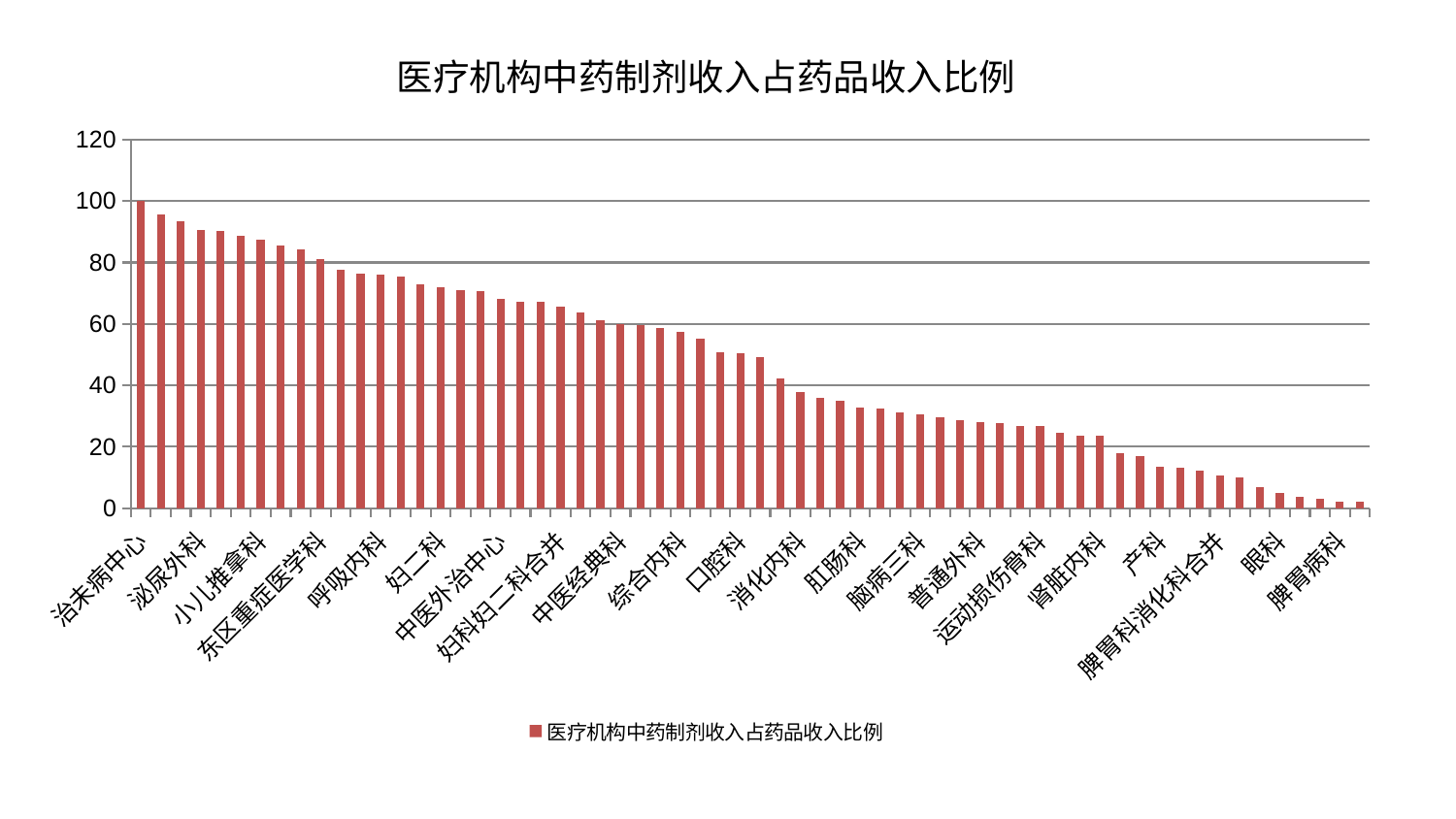

### Chart: 医疗机构中药制剂收入占药品收入比例

| Category | 医疗机构中药制剂收入占药品收入比例 |
|---|---|
| 治未病中心 | 100.0 |
| 脑病一科 | 95.66888934597651 |
| 心病三科 | 93.53916739125577 |
| 泌尿外科 | 90.53074838754624 |
| 胸外科 | 90.23615112861646 |
| 重症医学科 | 88.81788998992953 |
| 小儿推拿科 | 87.49582070901806 |
| 老年医学科 | 85.4288189111701 |
| 神经内科 | 84.39649425453725 |
| 东区重症医学科 | 80.99233421093295 |
| 肿瘤内科 | 77.57206161862707 |
| 内分泌科 | 76.47209532407015 |
| 呼吸内科 | 76.12091244715589 |
| 美容皮肤科 | 75.46998173567943 |
| 神经外科 | 72.98552095388246 |
| 妇二科 | 71.95456121798513 |
| 心血管内科 | 71.07414936777376 |
| 身心医学科 | 70.67461513647535 |
| 中医外治中心 | 68.1307477254738 |
| 皮肤科 | 67.14711423112288 |
| 医院 | 67.14041536335571 |
| 妇科妇二科合并 | 65.57550866082703 |
| 关节骨科 | 63.84392845509809 |
| 乳腺甲状腺外科 | 61.29212437644391 |
| 中医经典科 | 60.08264586503013 |
| 心病四科 | 59.732230789817805 |
| 肝胆外科 | 58.56854705420018 |
| 综合内科 | 57.3534964287988 |
| 骨科 | 55.31165852972638 |
| 显微骨科 | 50.647172411292445 |
| 口腔科 | 50.466978254330094 |
| 妇科 | 49.36689880106659 |
| 脑病二科 | 42.3396019949804 |
| 消化内科 | 37.753136116908266 |
| 肝病科 | 35.83645492591206 |
| 东区肾病科 | 34.87220641603792 |
| 肛肠科 | 32.8634158964467 |
| 周围血管科 | 32.4342515998613 |
| 推拿科 | 31.134382686275256 |
| 脑病三科 | 30.485820992828184 |
| 血液科 | 29.759475690002727 |
| 心病一科 | 28.583432570918426 |
| 普通外科 | 27.939577495269283 |
| 针灸科 | 27.655410492876268 |
| 风湿病科 | 26.795038064557634 |
| 运动损伤骨科 | 26.782406391602585 |
| 小儿骨科 | 24.59530820352241 |
| 心病二科 | 23.696847945556552 |
| 肾脏内科 | 23.6114700634203 |
| 脊柱骨科 | 18.07051823008252 |
| 创伤骨科 | 16.84664652355722 |
| 产科 | 13.575044604165578 |
| 微创骨科 | 13.304247311396624 |
| 儿科 | 12.25750584554631 |
| 脾胃科消化科合并 | 10.67266593601351 |
| 康复科 | 10.13881785597577 |
| 耳鼻喉科 | 6.776223278292837 |
| 眼科 | 4.850981828542344 |
| 西区重症医学科 | 3.822341707681931 |
| 肾病科 | 3.031369363806412 |
| 脾胃病科 | 2.1531430513438132 |
| 男科 | 2.144242605054504 |
244